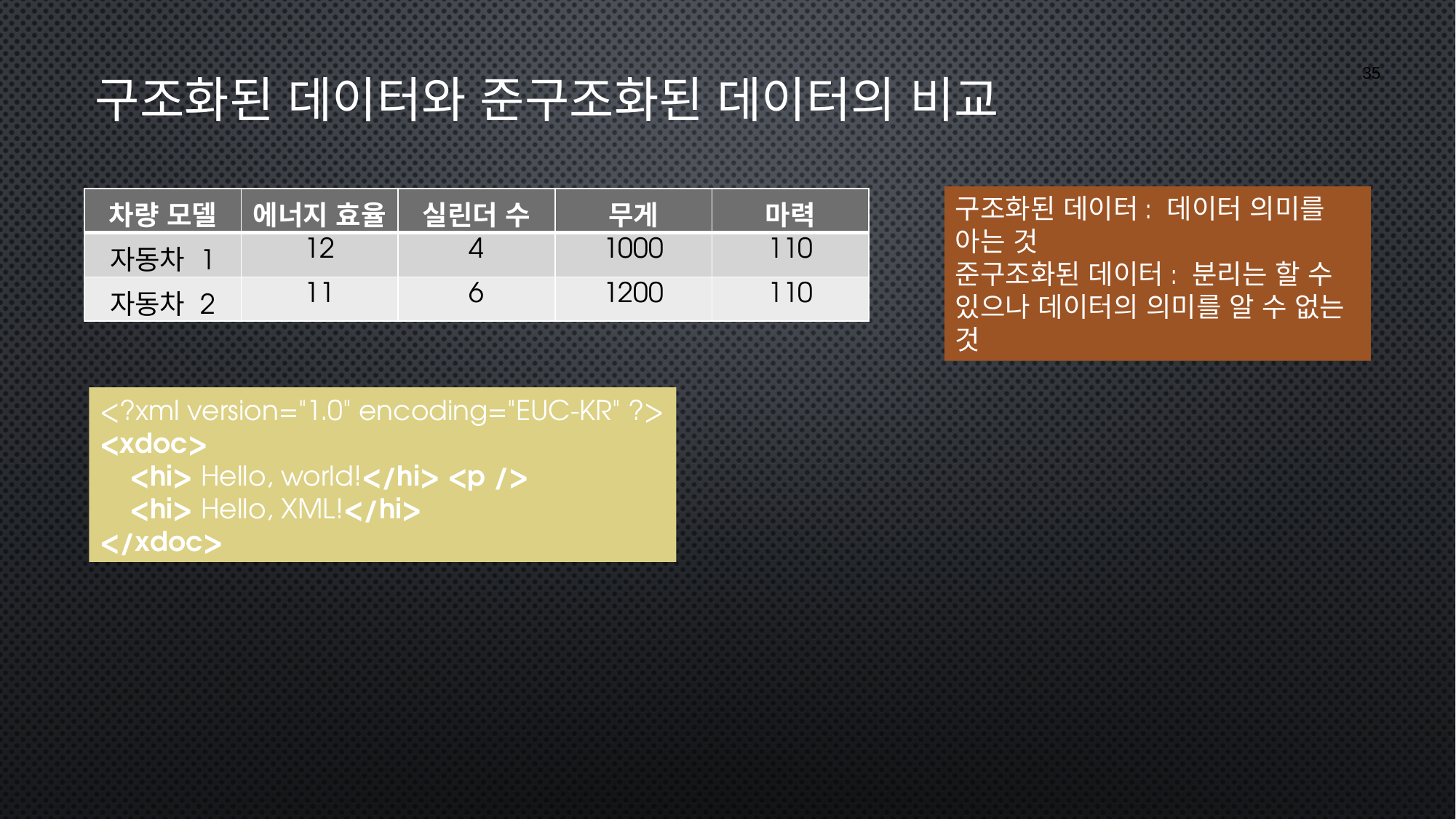

구조화된 데이터와 준구조화된 데이터의 비교
35
구조화된 데이터: 데이터 의미를 아는 것
준구조화된 데이터: 분리는 할 수 있으나 데이터의 의미를 알 수 없는 것
| 차량 모델 | 에너지 효율 | 실린더 수 | 무게 | 마력 |
| --- | --- | --- | --- | --- |
| 자동차 1 | 12 | 4 | 1000 | 110 |
| 자동차 2 | 11 | 6 | 1200 | 110 |
<?xml version="1.0" encoding="EUC-KR" ?>
<xdoc>
    <hi> Hello, world!</hi> <p />
    <hi> Hello, XML!</hi>
</xdoc>